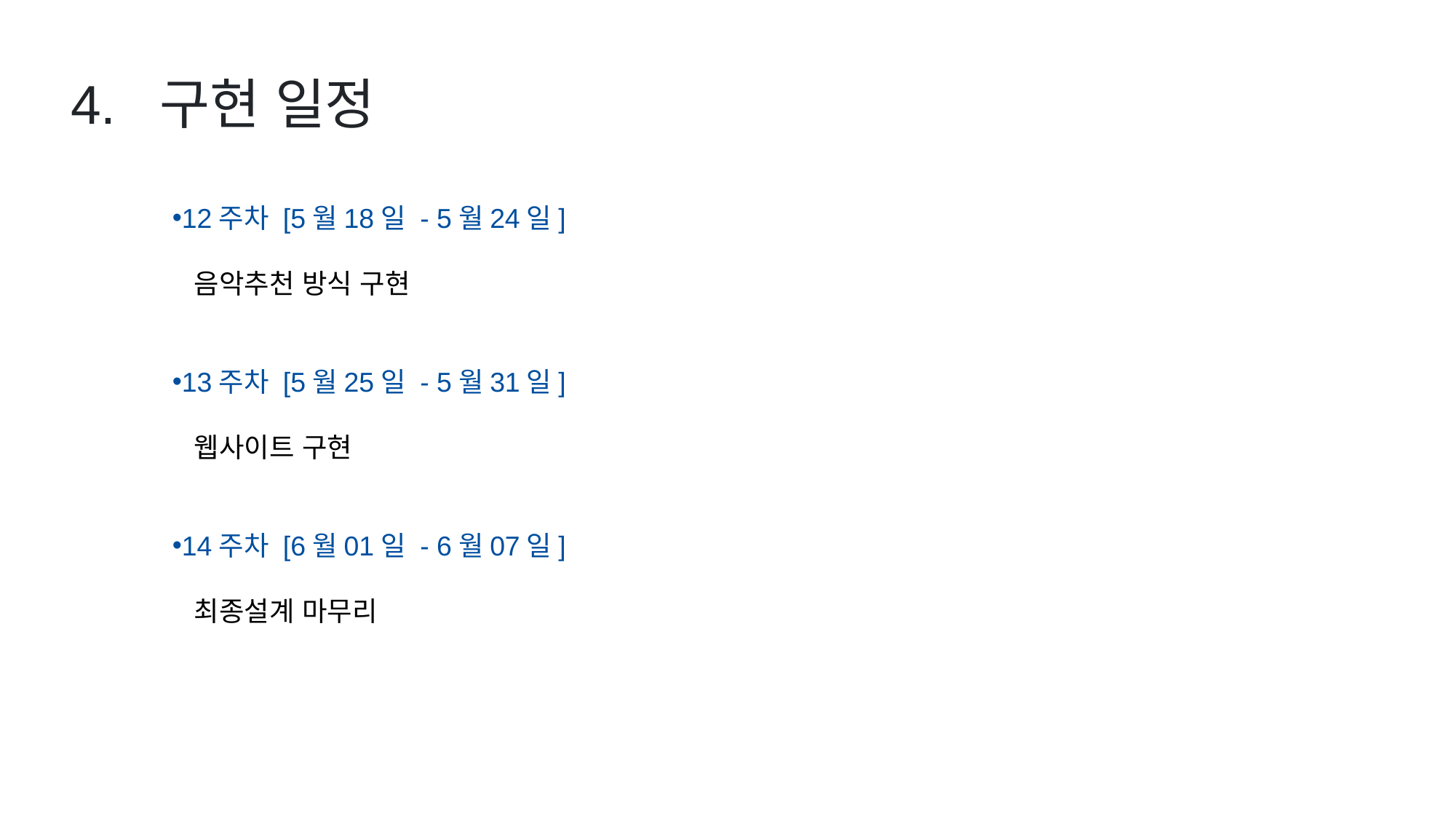

4.  구현 일정
12주차 [5월18일 - 5월24일]

  음악추천 방식 구현

13주차 [5월25일 - 5월31일]

  웹사이트 구현

14주차 [6월01일 - 6월07일]

  최종설계 마무리